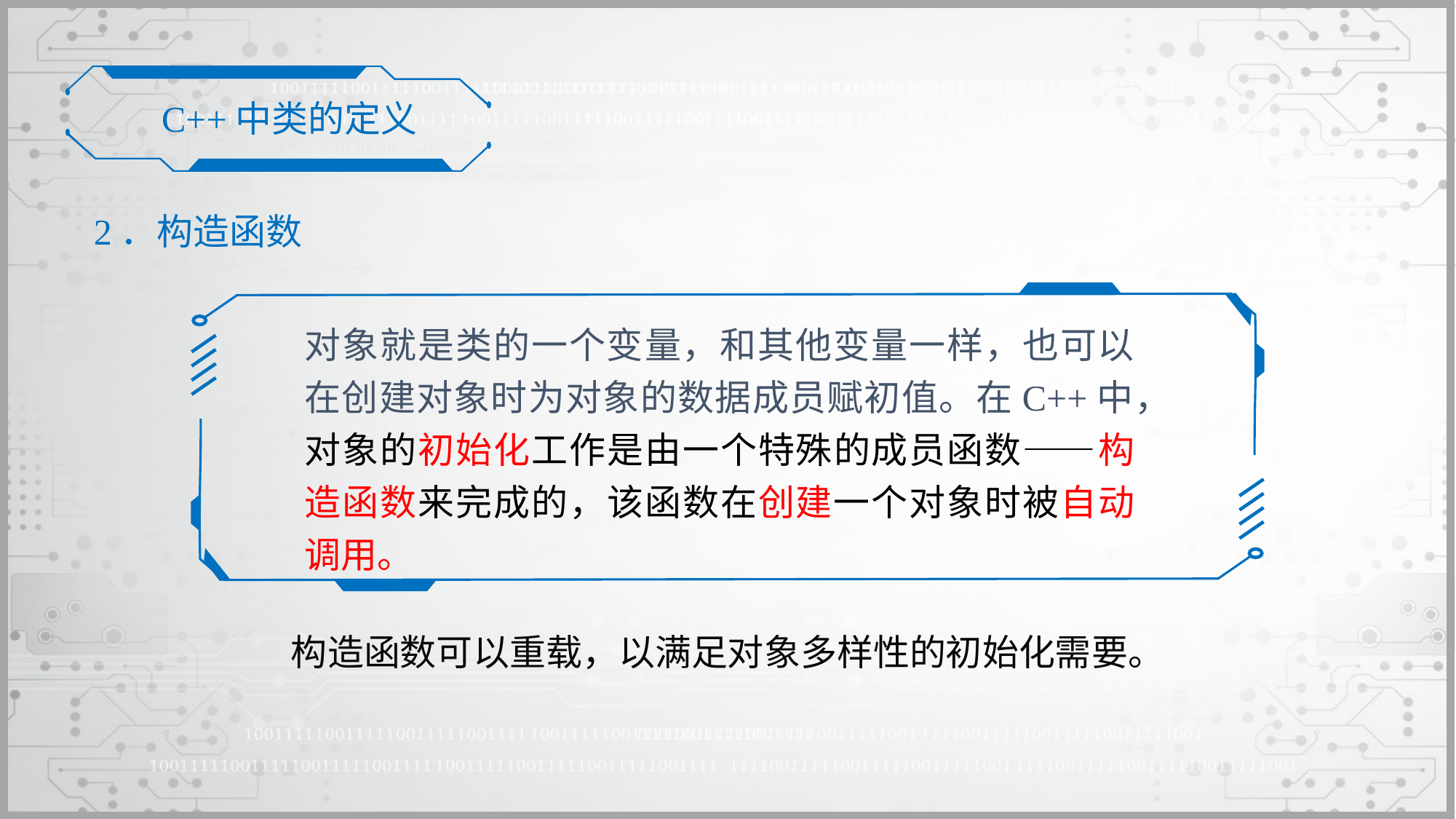

C++中类的定义
2．构造函数

对象就是类的一个变量，和其他变量一样，也可以在创建对象时为对象的数据成员赋初值。在C++中，对象的初始化工作是由一个特殊的成员函数——构造函数来完成的，该函数在创建一个对象时被自动调用。
构造函数可以重载，以满足对象多样性的初始化需要。